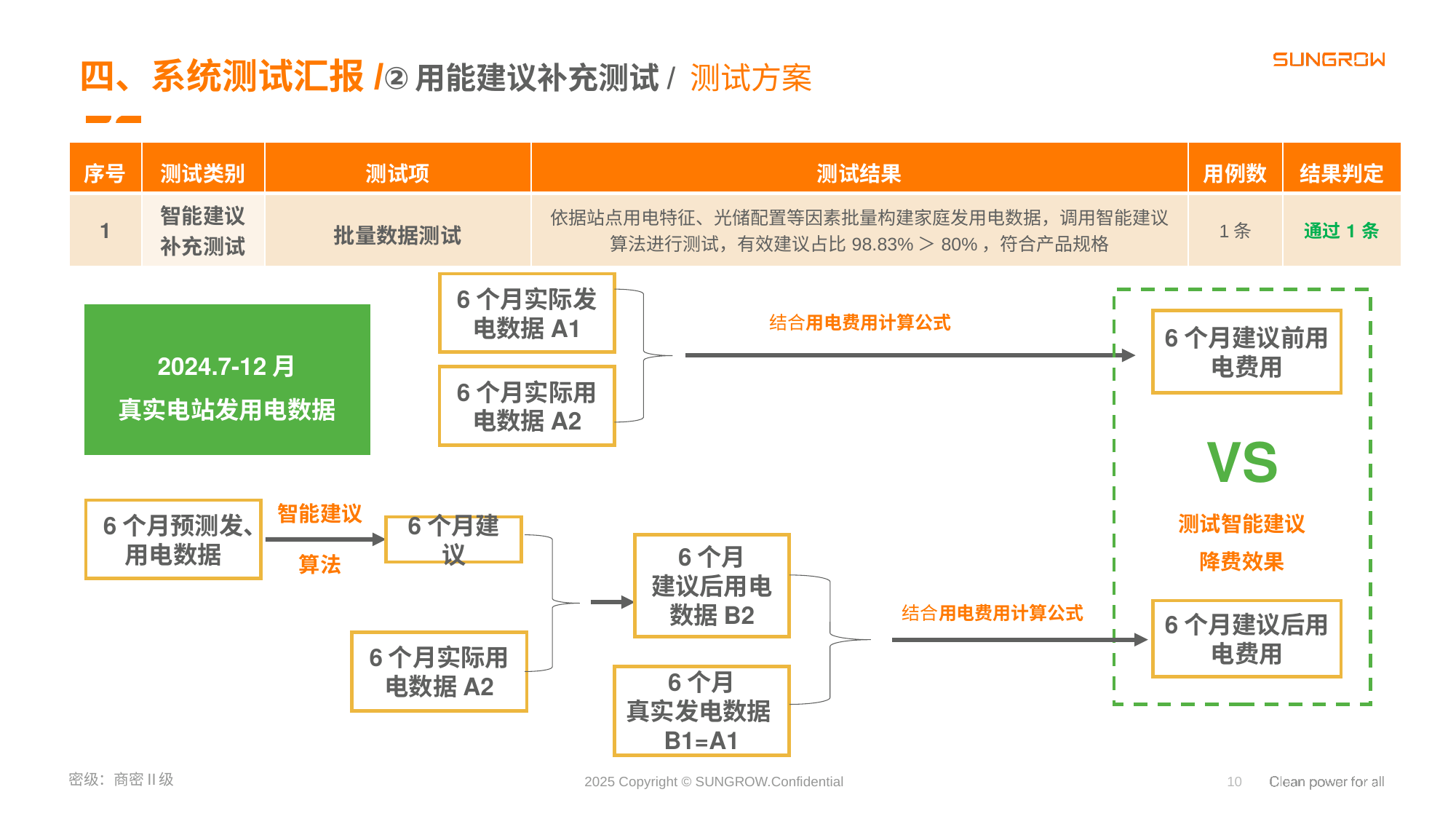

四、系统测试汇报/②用能建议补充测试/ 测试方案
| 序号 | 测试类别 | 测试项 | 测试结果 | 用例数 | 结果判定 |
| --- | --- | --- | --- | --- | --- |
| 1 | 智能建议补充测试 | 批量数据测试 | 依据站点用电特征、光储配置等因素批量构建家庭发用电数据，调用智能建议算法进行测试，有效建议占比98.83%＞80%，符合产品规格 | 1条 | 通过1条 |
6个月实际发电数据A1

2024.7-12月
真实电站发用电数据
结合用电费用计算公式
6个月建议前用电费用
6个月实际用电数据A2
VS
测试智能建议
降费效果
智能建议

算法
6个月预测发、用电数据
6个月建议

6个月
建议后用电数据B2

结合用电费用计算公式
6个月建议后用电费用
6个月实际用电数据A2
6个月
真实发电数据B1=A1
10